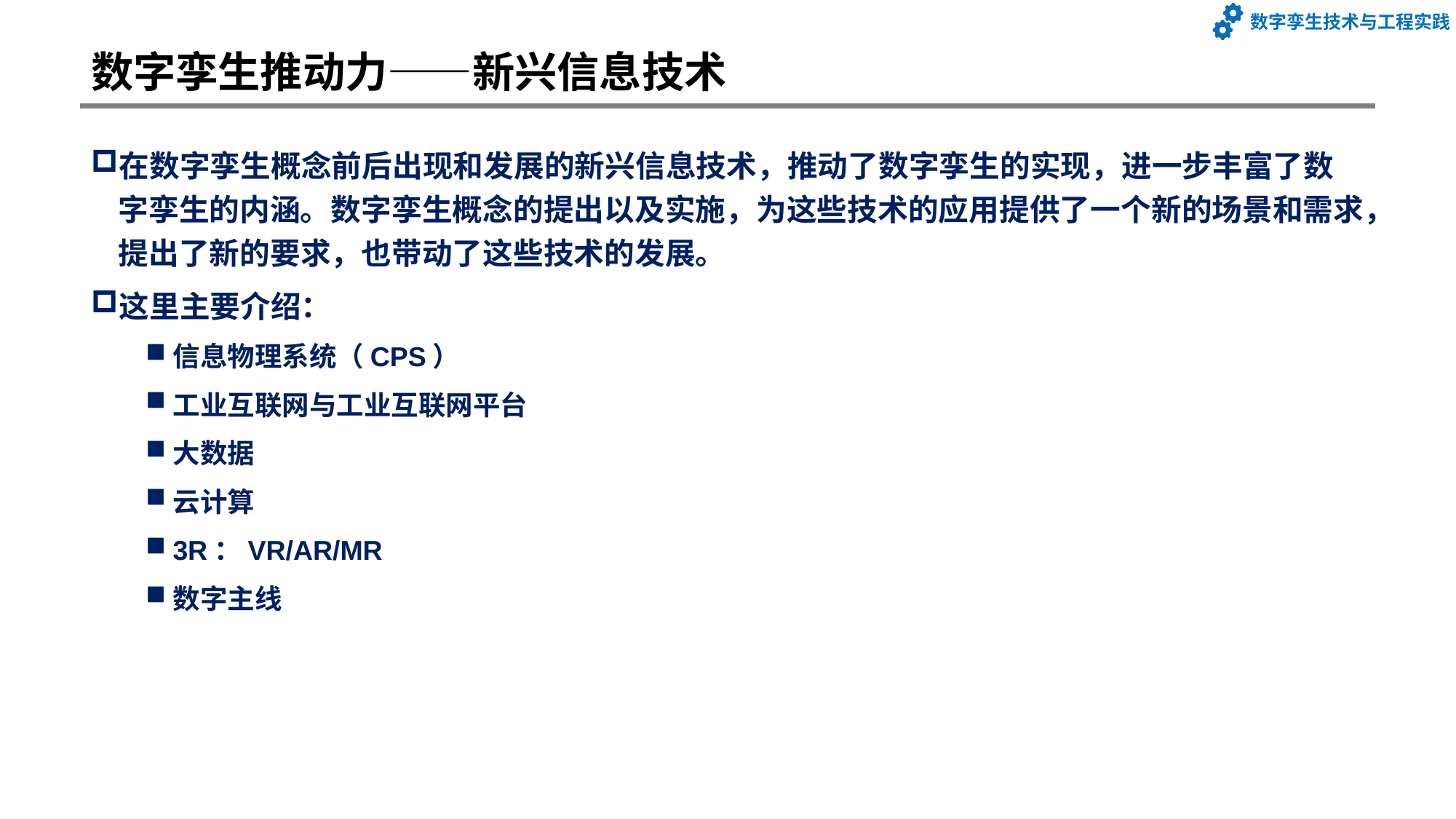

# 数字孪生推动力——新兴信息技术
在数字孪生概念前后出现和发展的新兴信息技术，推动了数字孪生的实现，进一步丰富了数字孪生的内涵。数字孪生概念的提出以及实施，为这些技术的应用提供了一个新的场景和需求，提出了新的要求，也带动了这些技术的发展。
这里主要介绍：
信息物理系统（CPS）
工业互联网与工业互联网平台
大数据
云计算
3R：VR/AR/MR
数字主线
21